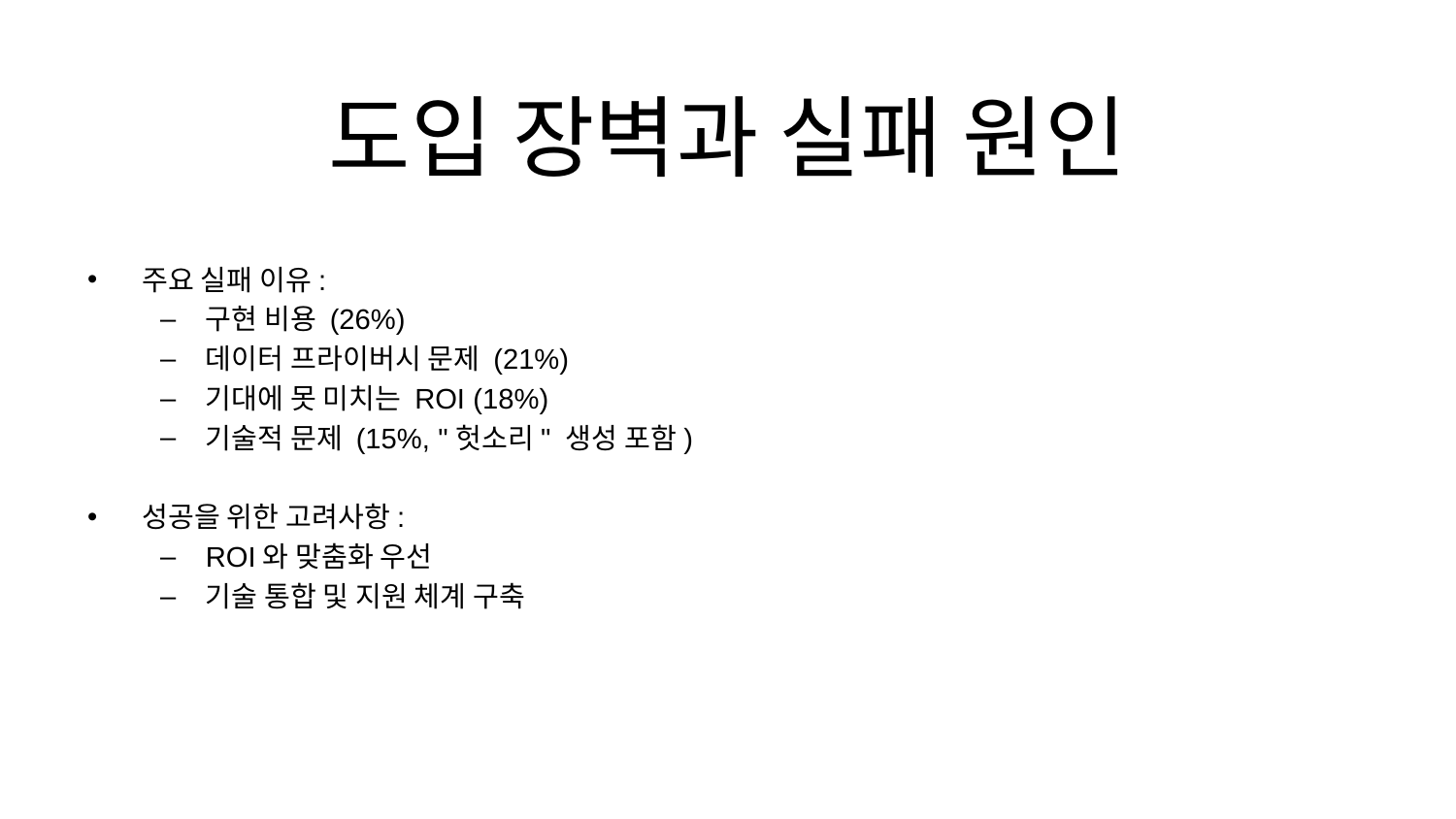

# 도입 장벽과 실패 원인
주요 실패 이유:
구현 비용 (26%)
데이터 프라이버시 문제 (21%)
기대에 못 미치는 ROI (18%)
기술적 문제 (15%, "헛소리" 생성 포함)

성공을 위한 고려사항:
ROI와 맞춤화 우선
기술 통합 및 지원 체계 구축